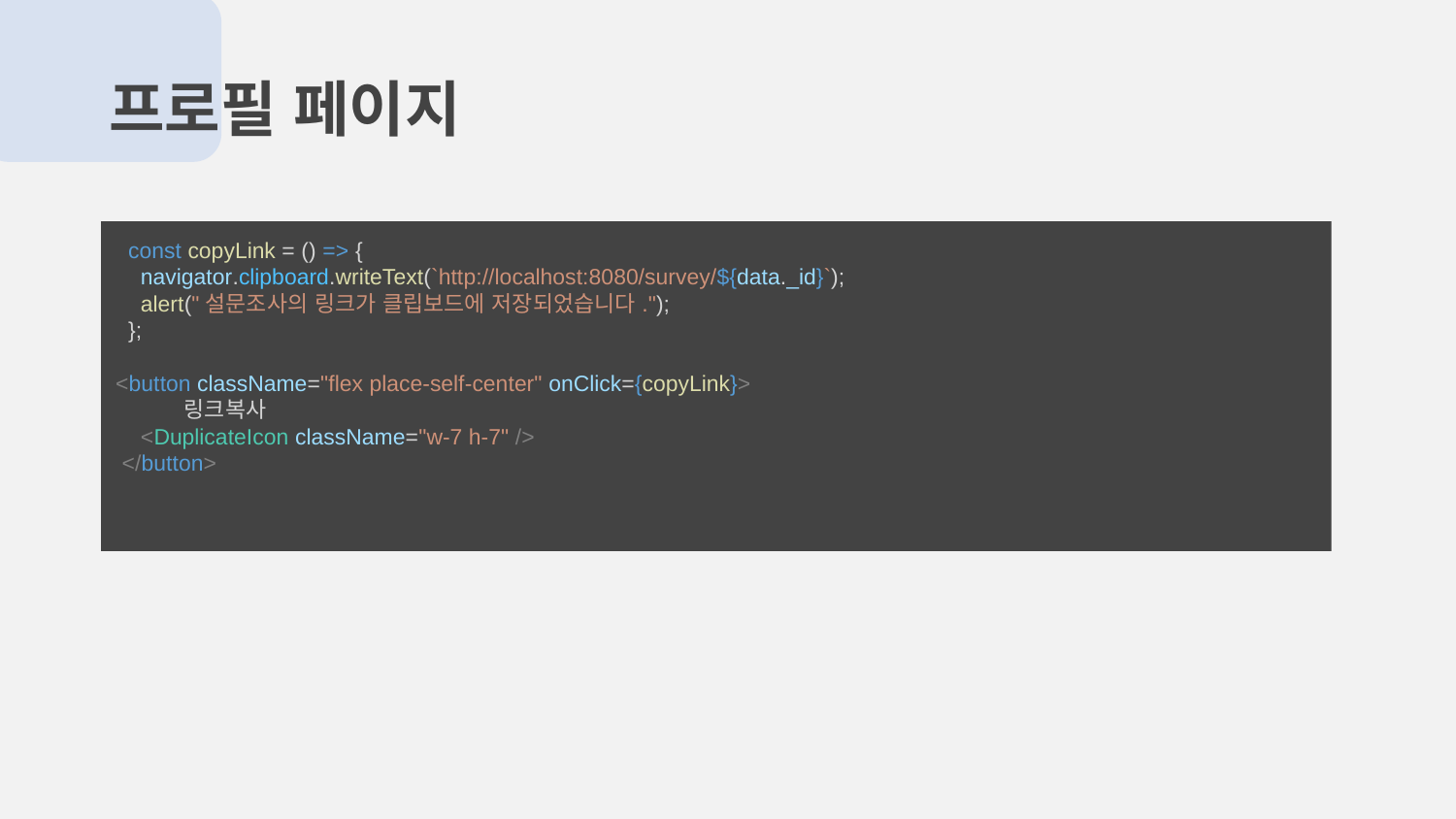

프로필 페이지
  const copyLink = () => {
    navigator.clipboard.writeText(`http://localhost:8080/survey/${data._id}`);
    alert("설문조사의 링크가 클립보드에 저장되었습니다.");
  };

<button className="flex place-self-center" onClick={copyLink}>
          링크복사
    <DuplicateIcon className="w-7 h-7" />
 </button>